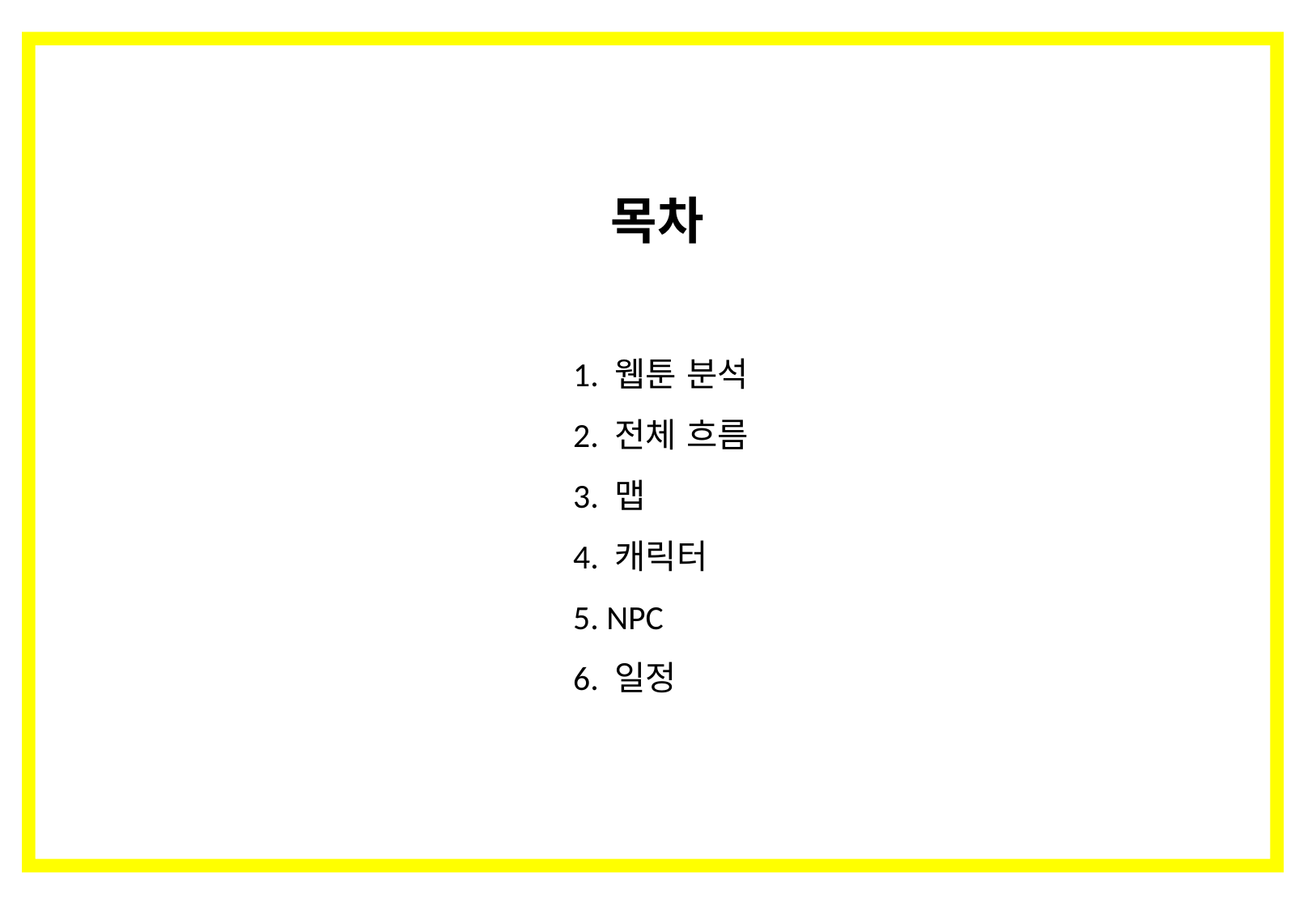

목차

1. 웹툰 분석
2. 전체 흐름
3. 맵
4. 캐릭터
5. NPC
6. 일정